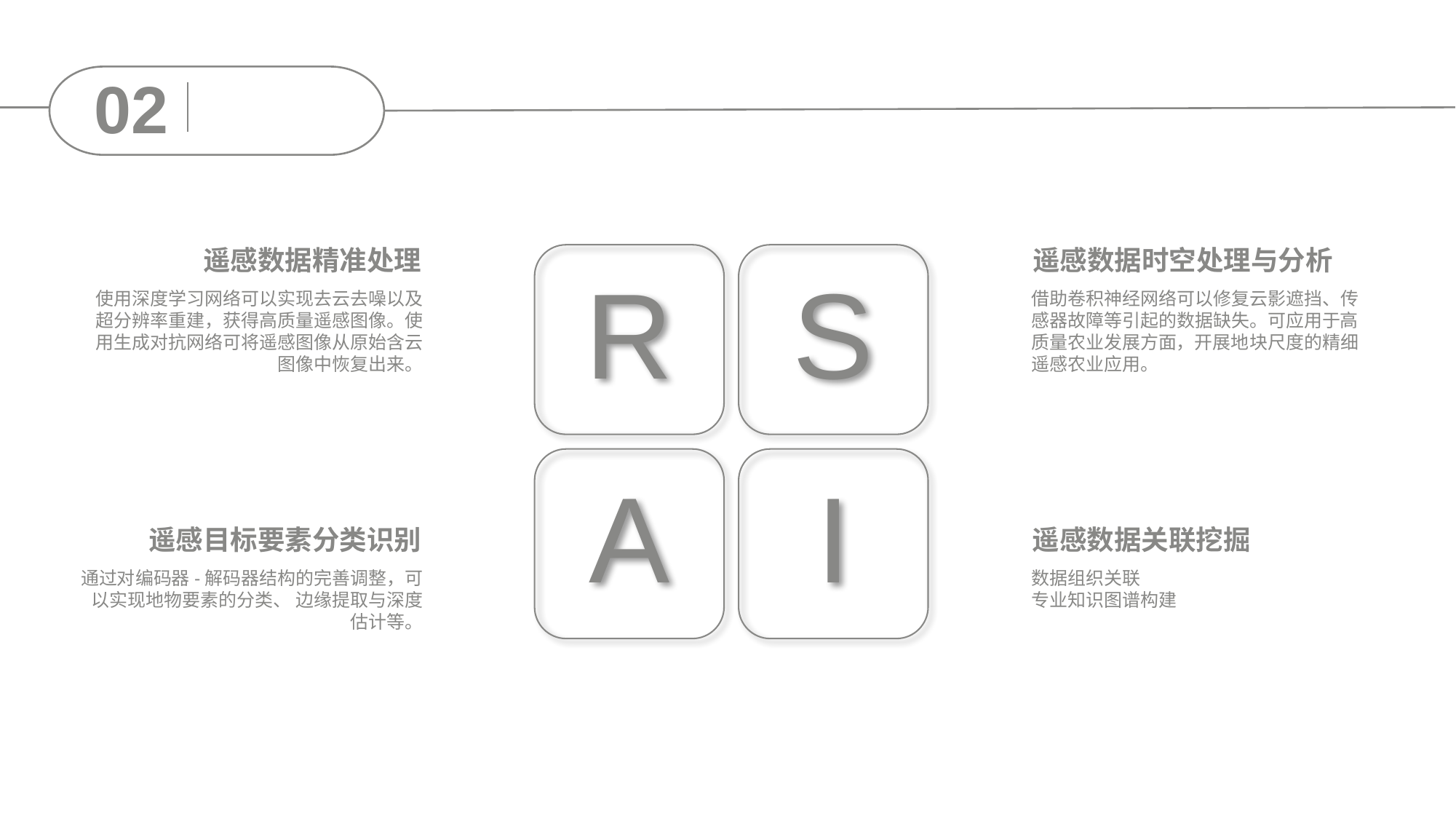

02

R
S
A
I
遥感数据精准处理
使用深度学习网络可以实现去云去噪以及超分辨率重建，获得高质量遥感图像。使用生成对抗网络可将遥感图像从原始含云图像中恢复出来。
遥感数据时空处理与分析
借助卷积神经网络可以修复云影遮挡、传感器故障等引起的数据缺失。可应用于高质量农业发展方面，开展地块尺度的精细遥感农业应用。
遥感目标要素分类识别
通过对编码器-解码器结构的完善调整，可以实现地物要素的分类、 边缘提取与深度估计等。
遥感数据关联挖掘
数据组织关联
专业知识图谱构建